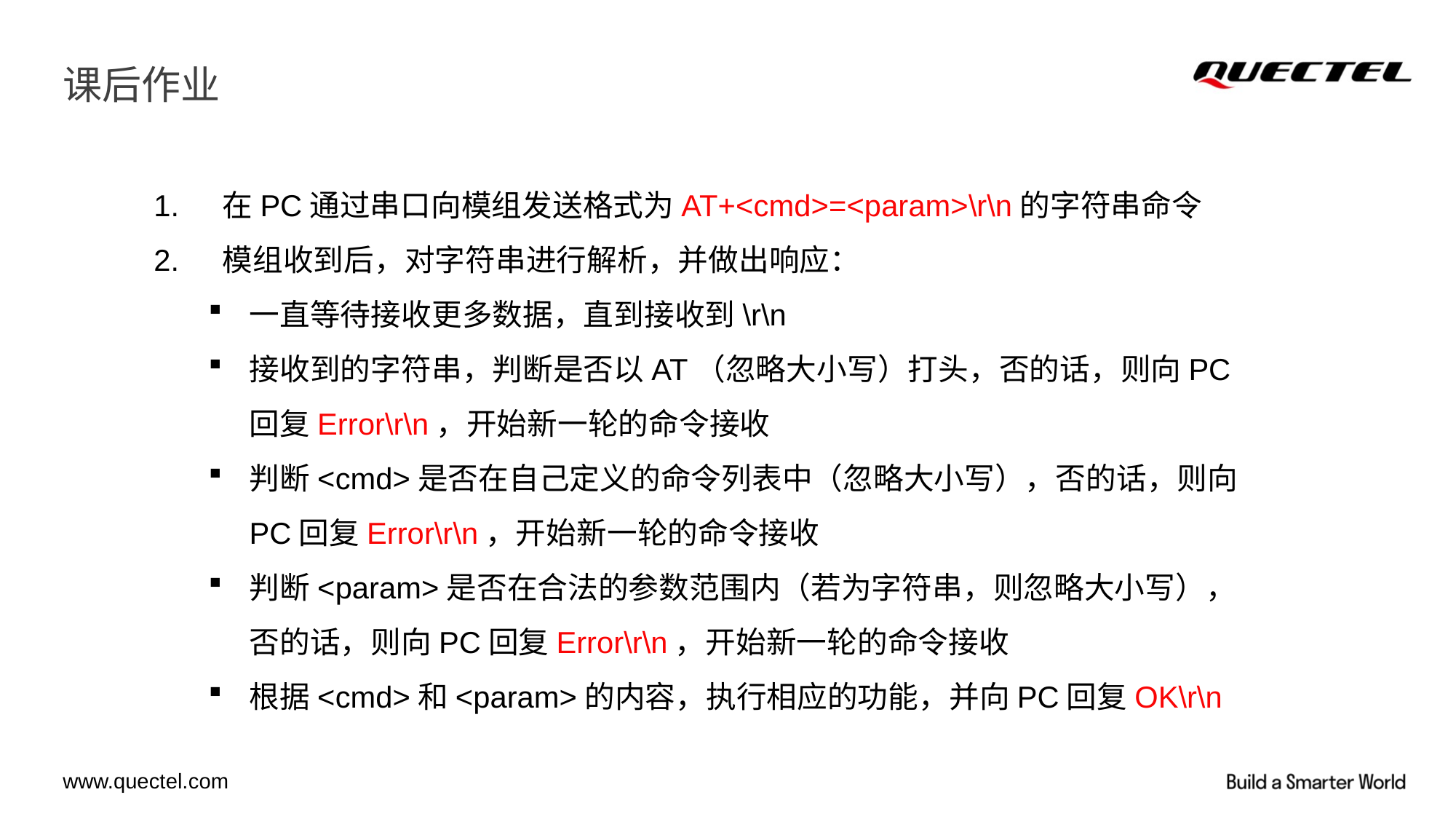

# 课后作业
 在PC通过串口向模组发送格式为AT+<cmd>=<param>\r\n的字符串命令
 模组收到后，对字符串进行解析，并做出响应：
一直等待接收更多数据，直到接收到\r\n
接收到的字符串，判断是否以AT（忽略大小写）打头，否的话，则向PC回复Error\r\n，开始新一轮的命令接收
判断<cmd>是否在自己定义的命令列表中（忽略大小写），否的话，则向PC回复Error\r\n，开始新一轮的命令接收
判断<param>是否在合法的参数范围内（若为字符串，则忽略大小写），否的话，则向PC回复Error\r\n，开始新一轮的命令接收
根据<cmd>和<param>的内容，执行相应的功能，并向PC回复OK\r\n